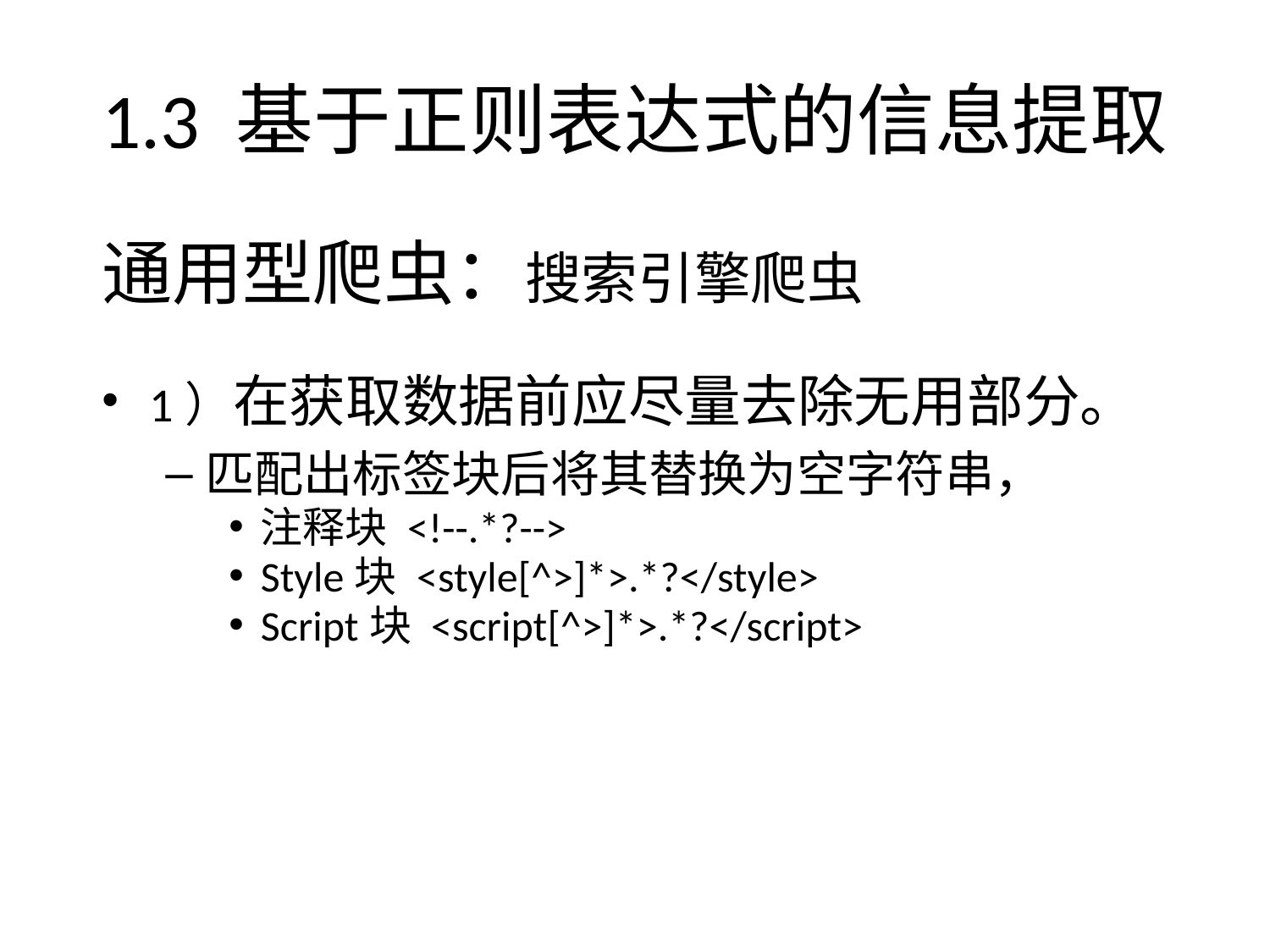

1.3 基于正则表达式的信息提取
通用型爬虫：搜索引擎爬虫

1）在获取数据前应尽量去除无用部分。
匹配出标签块后将其替换为空字符串，
注释块 <!--.*?-->
Style块 <style[^>]*>.*?</style>
Script块 <script[^>]*>.*?</script>